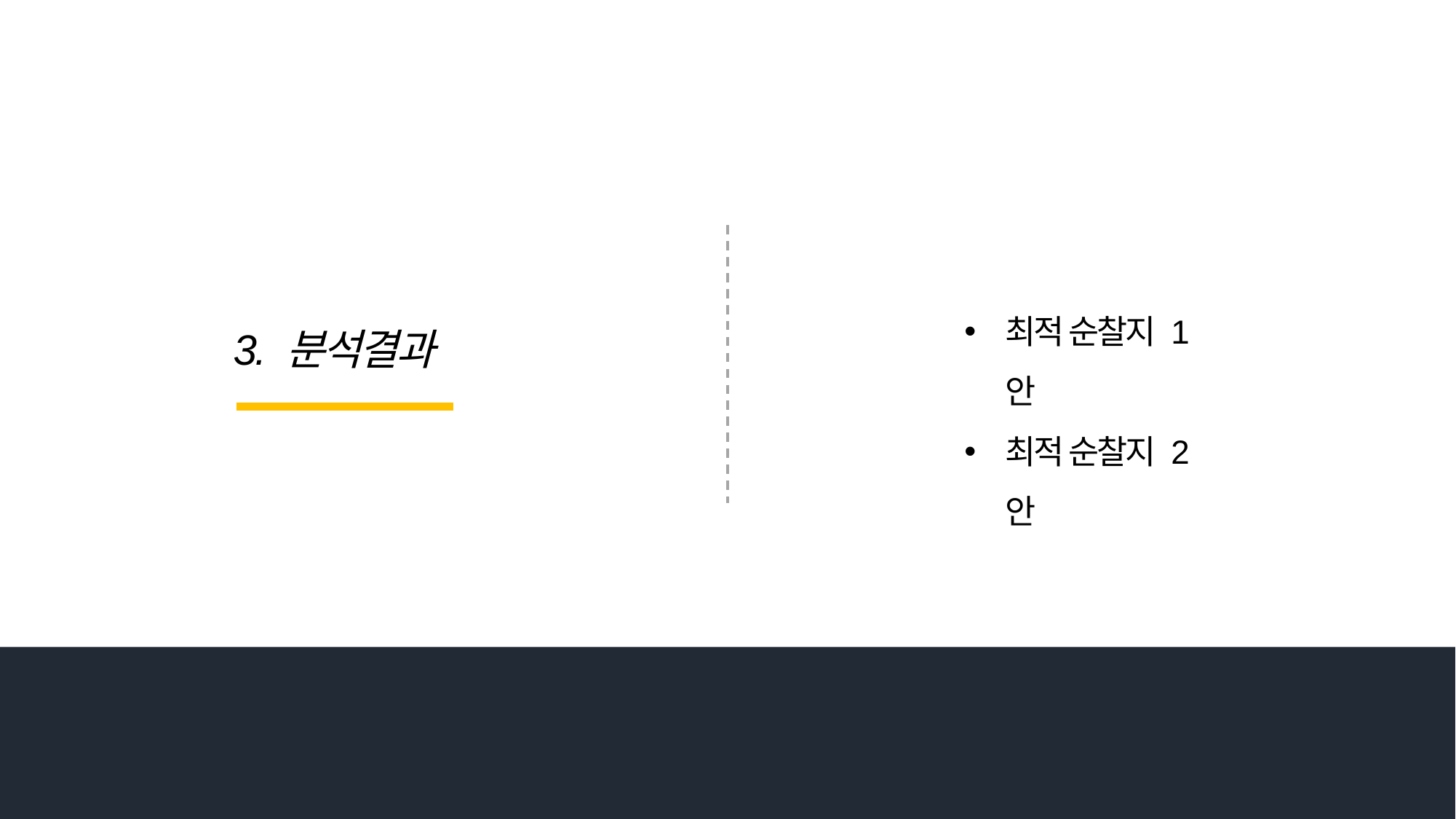

최적 순찰지 1안
최적 순찰지 2안
3. 분석결과